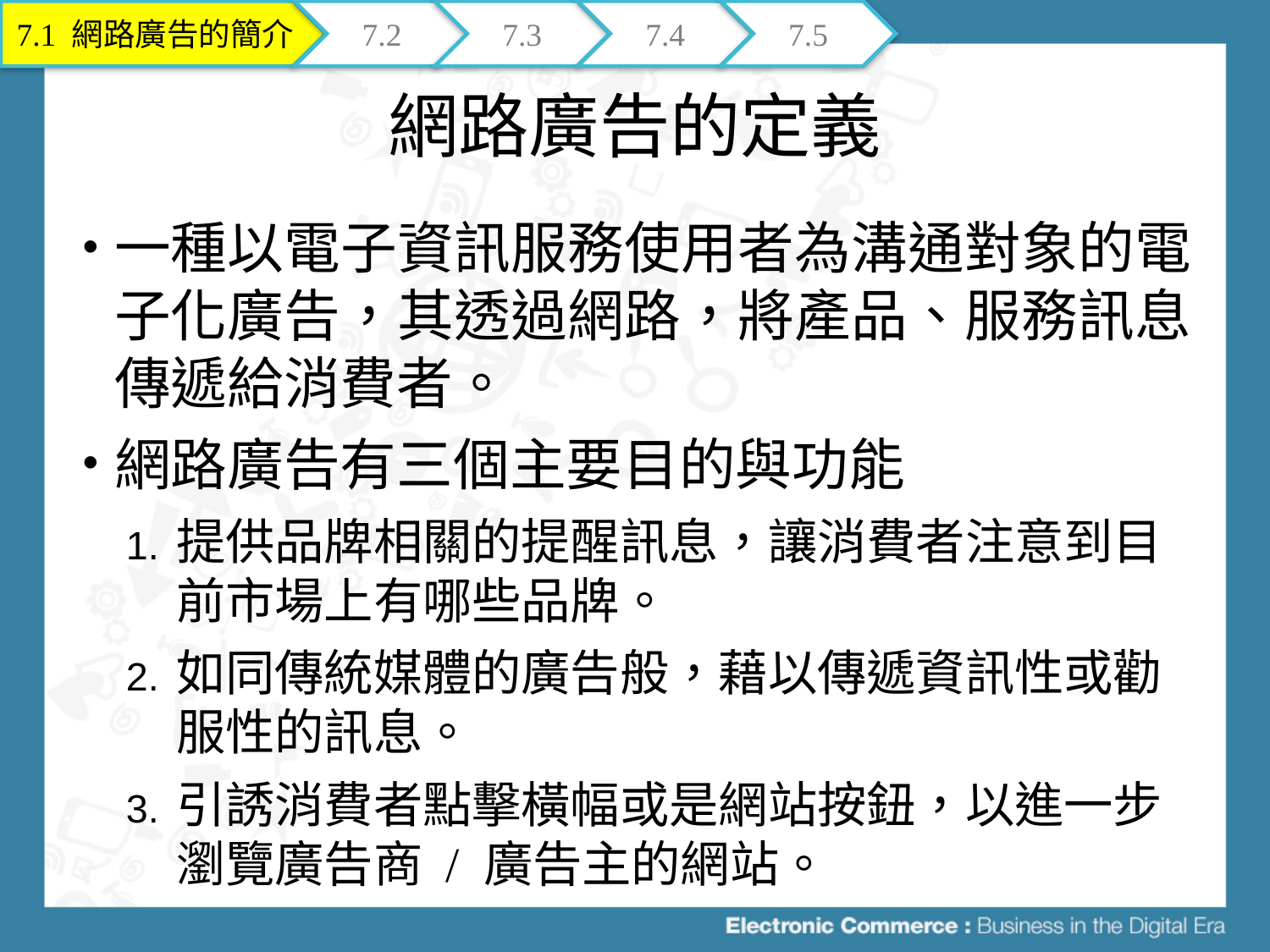

7.1 網路廣告的簡介
7.2
7.3
7.4
7.5
# 網路廣告的定義
一種以電子資訊服務使用者為溝通對象的電子化廣告，其透過網路，將產品、服務訊息傳遞給消費者。
網路廣告有三個主要目的與功能
提供品牌相關的提醒訊息，讓消費者注意到目前市場上有哪些品牌。
如同傳統媒體的廣告般，藉以傳遞資訊性或勸服性的訊息。
引誘消費者點擊橫幅或是網站按鈕，以進一步瀏覽廣告商 / 廣告主的網站。